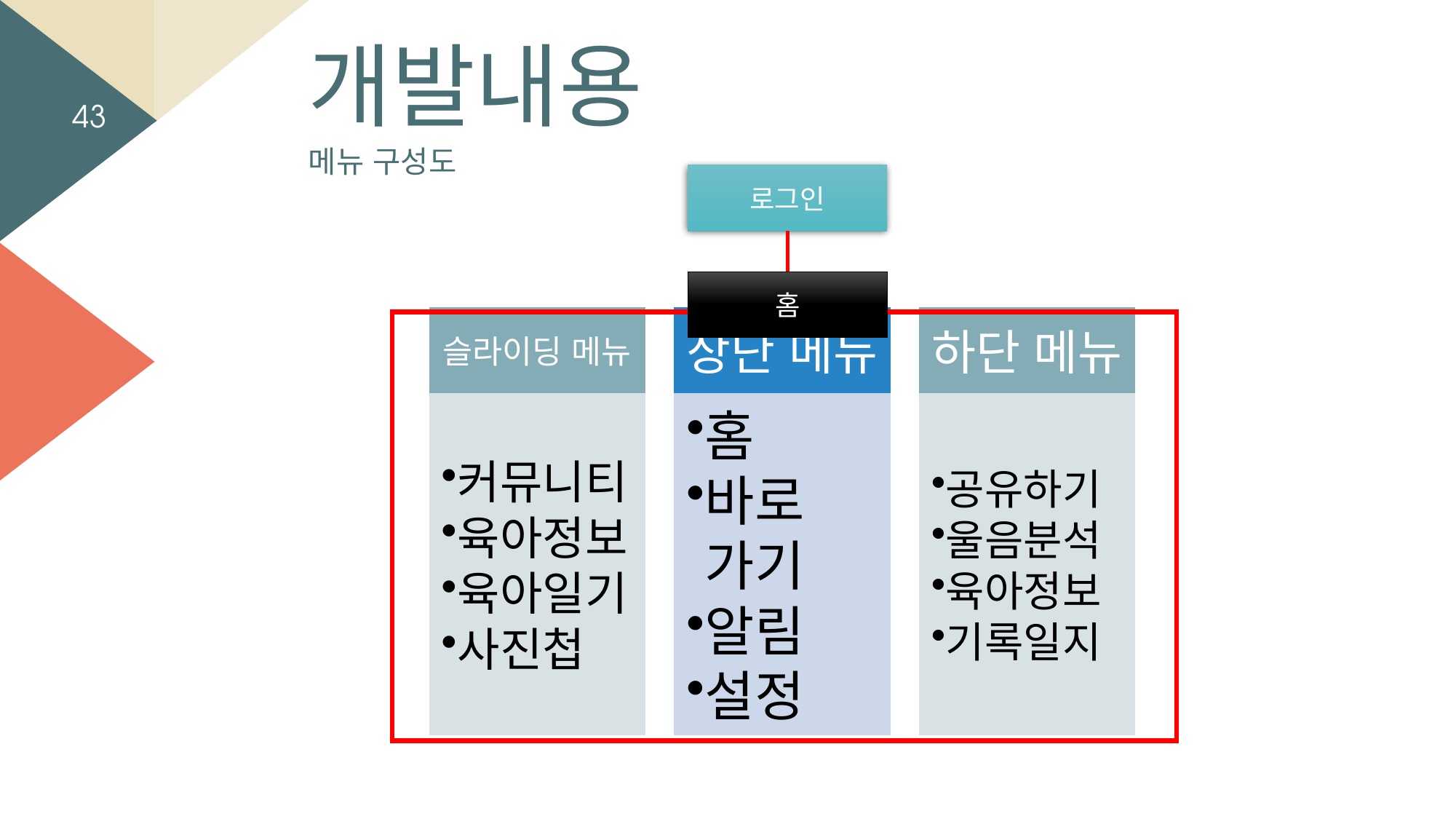

개발내용
43
메뉴 구성도
로그인
홈
슬라이딩 메뉴
커뮤니티
육아일기
상단 메뉴
홈
알림
하단 메뉴
공유하기
육아정보
사진첩
설정
바로 가기
울음분석
육아정보
기록일지